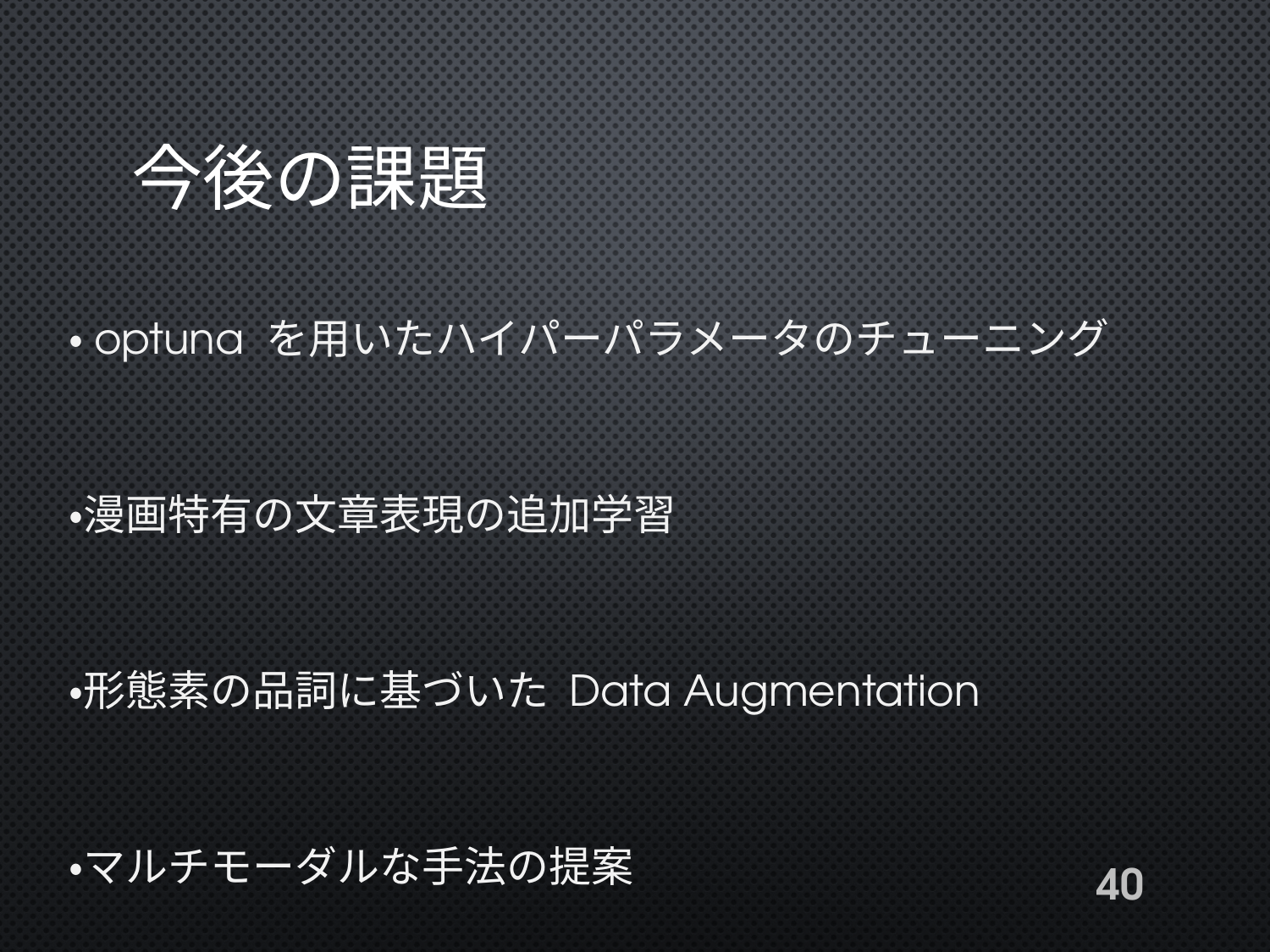

# 今後の課題
・optuna を用いたハイパーパラメータのチューニング

・漫画特有の文章表現の追加学習

・形態素の品詞に基づいた Data Augmentation

・マルチモーダルな手法の提案
40